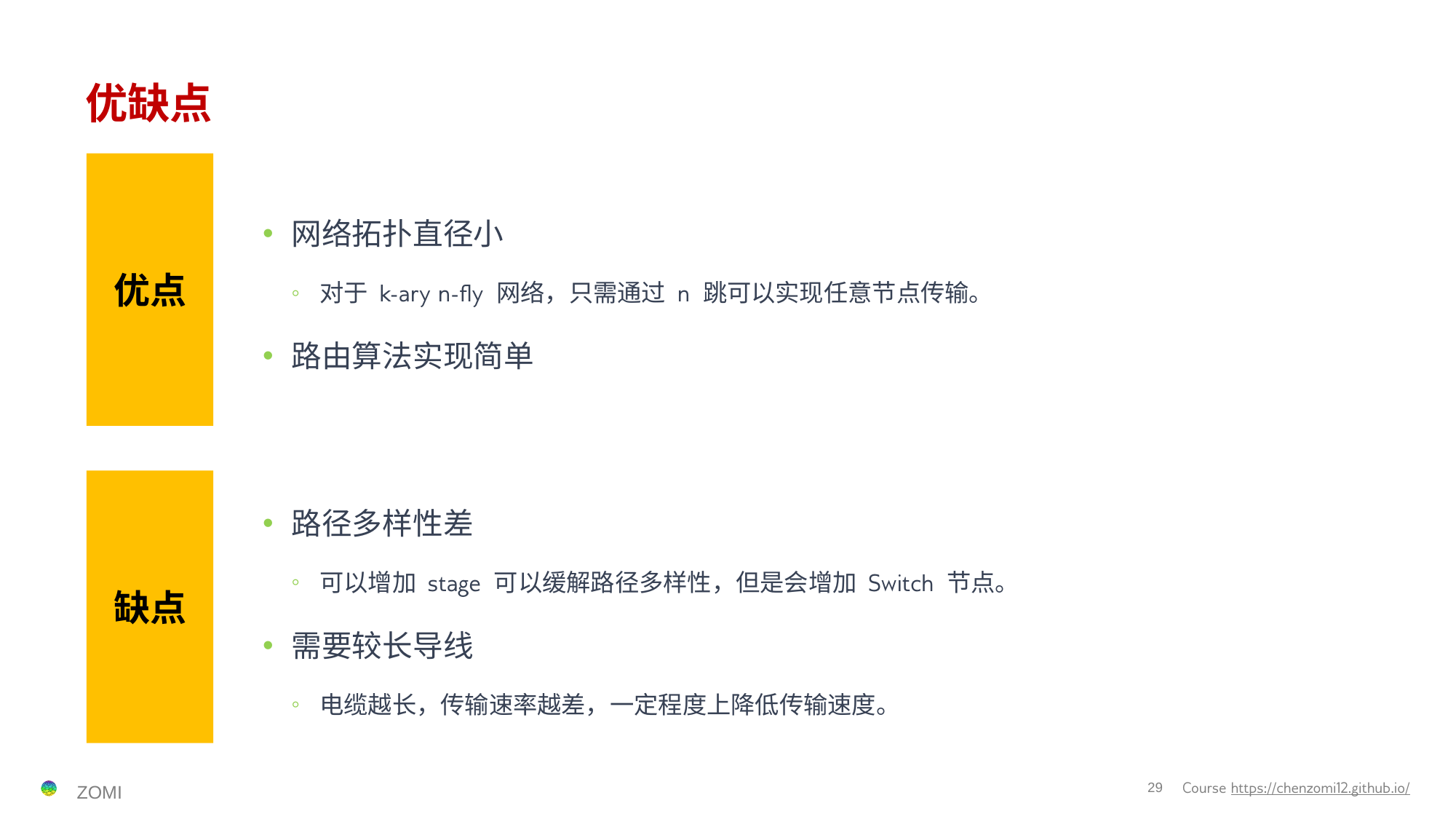

# 优缺点
优点
网络拓扑直径小
对于 k-ary n-fly 网络，只需通过 n 跳可以实现任意节点传输。
路由算法实现简单
缺点
路径多样性差
可以增加 stage 可以缓解路径多样性，但是会增加 Switch 节点。
需要较长导线
电缆越长，传输速率越差，一定程度上降低传输速度。